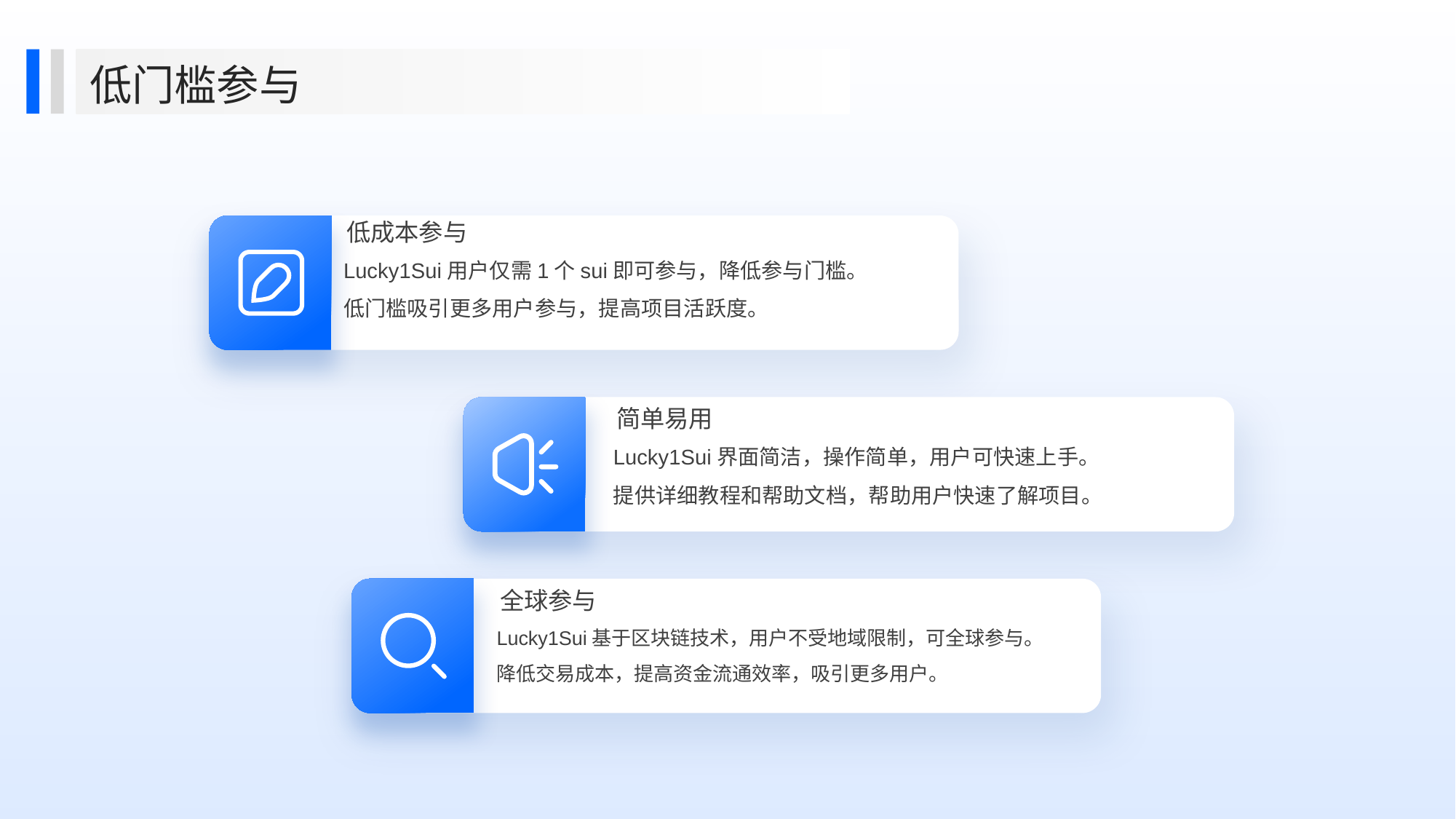

低门槛参与
低成本参与

Lucky1Sui用户仅需1个sui即可参与，降低参与门槛。
低门槛吸引更多用户参与，提高项目活跃度。
简单易用

Lucky1Sui界面简洁，操作简单，用户可快速上手。
提供详细教程和帮助文档，帮助用户快速了解项目。
全球参与

Lucky1Sui基于区块链技术，用户不受地域限制，可全球参与。
降低交易成本，提高资金流通效率，吸引更多用户。